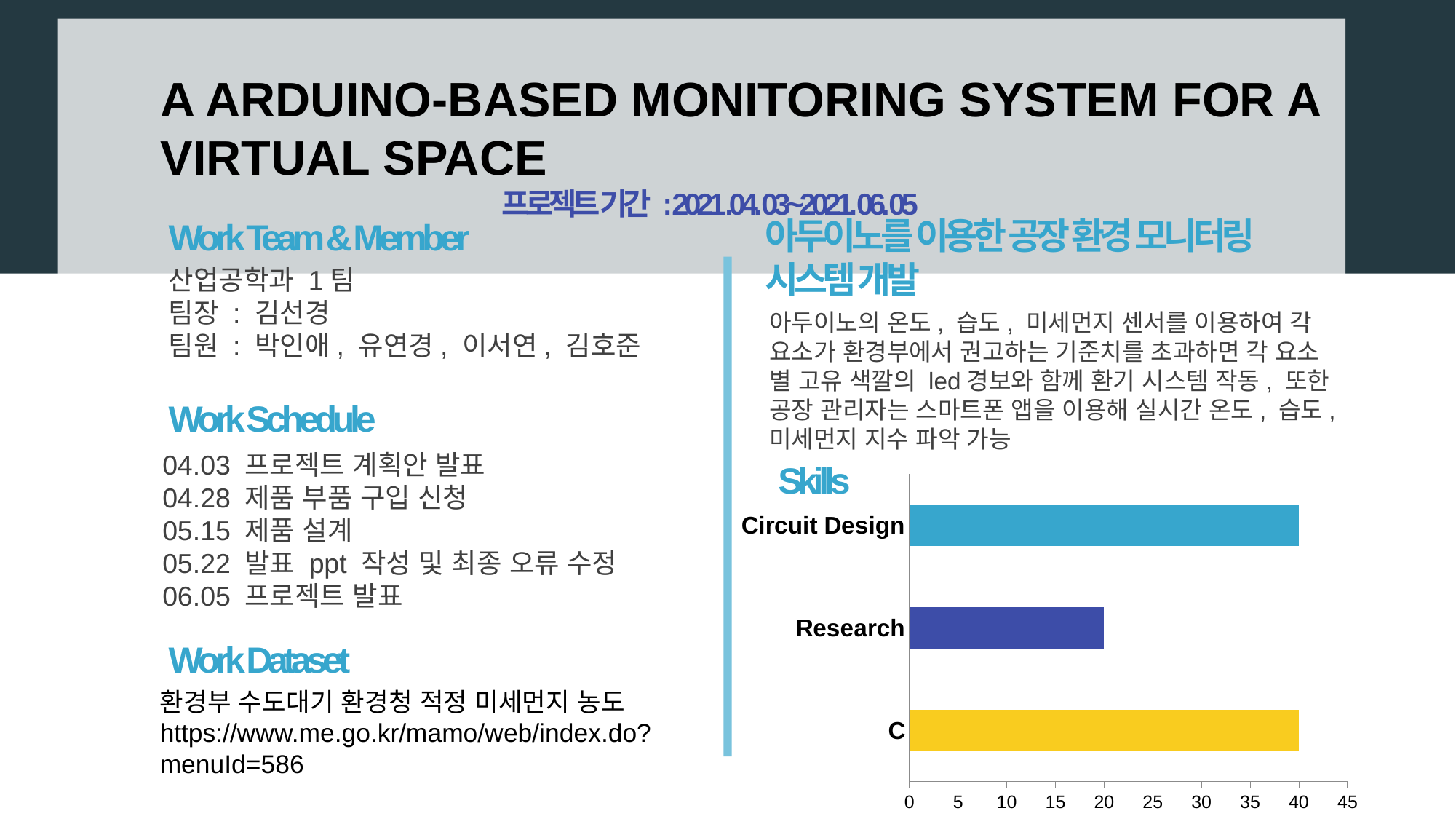

CC
A ARDUINO-BASED MONITORING SYSTEM FOR A VIRTUAL SPACE
프로젝트 기간 : 2021 .04. 03~2021. 06. 05
아두이노를 이용한 공장 환경 모니터링 시스템 개발
Work Team & Member
산업공학과 1팀
팀장 : 김선경
팀원 : 박인애, 유연경, 이서연, 김호준
아두이노의 온도, 습도, 미세먼지 센서를 이용하여 각 요소가 환경부에서 권고하는 기준치를 초과하면 각 요소 별 고유 색깔의 led경보와 함께 환기 시스템 작동, 또한 공장 관리자는 스마트폰 앱을 이용해 실시간 온도, 습도, 미세먼지 지수 파악 가능
Work Schedule
04.03 프로젝트 계획안 발표
04.28 제품 부품 구입 신청
05.15 제품 설계
05.22 발표 ppt 작성 및 최종 오류 수정
06.05 프로젝트 발표
Skills

### Chart

| Category | 계열 2 |
|---|---|
| C | 40.0 |
| Research | 20.0 |
| Circuit Design | 40.0 |
Work Dataset
환경부 수도대기 환경청 적정 미세먼지 농도
https://www.me.go.kr/mamo/web/index.do?menuId=586